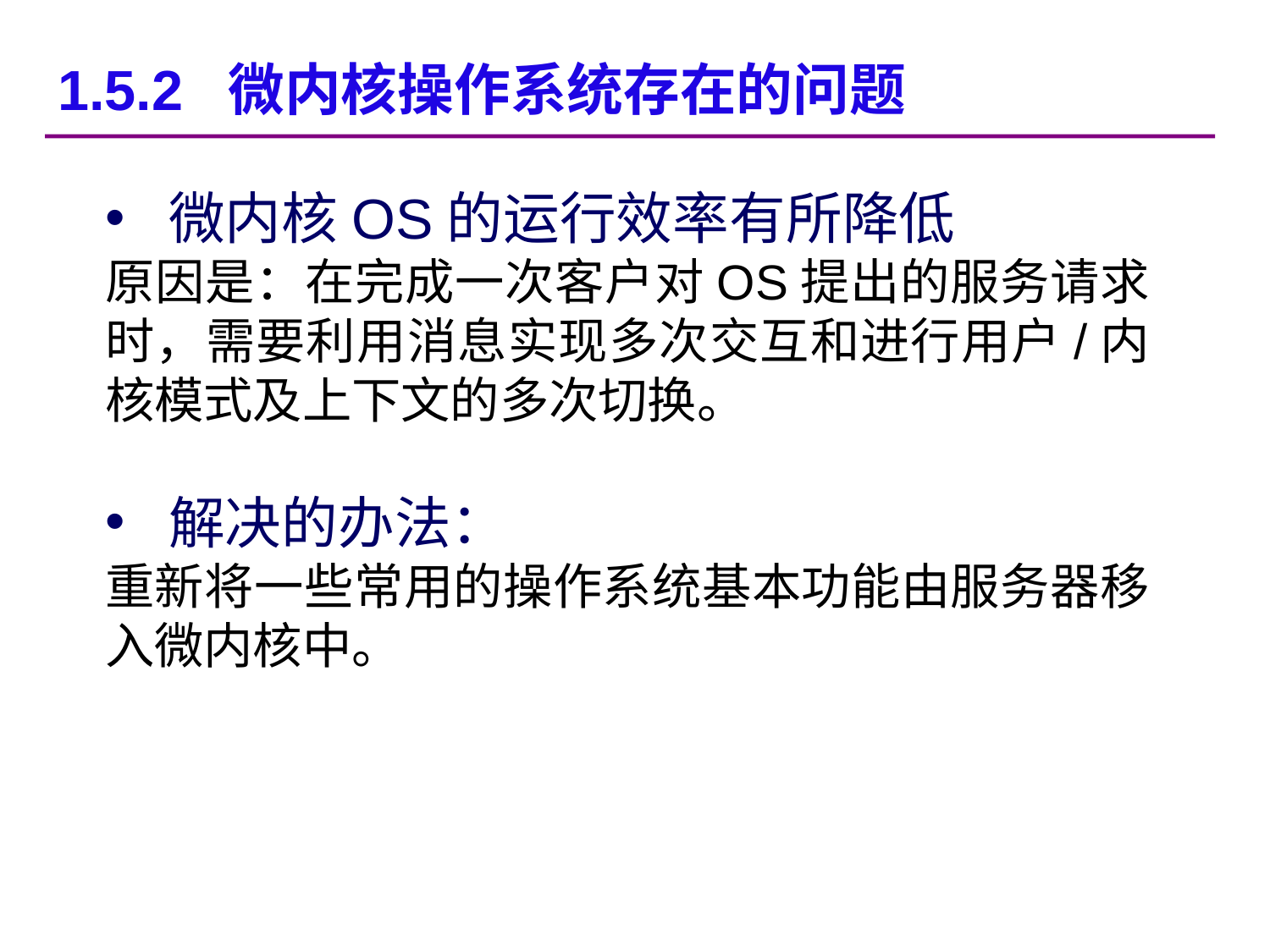

1.5.2  微内核操作系统存在的问题

微内核OS的运行效率有所降低
原因是：在完成一次客户对OS提出的服务请求时，需要利用消息实现多次交互和进行用户/内核模式及上下文的多次切换。

解决的办法：
重新将一些常用的操作系统基本功能由服务器移入微内核中。